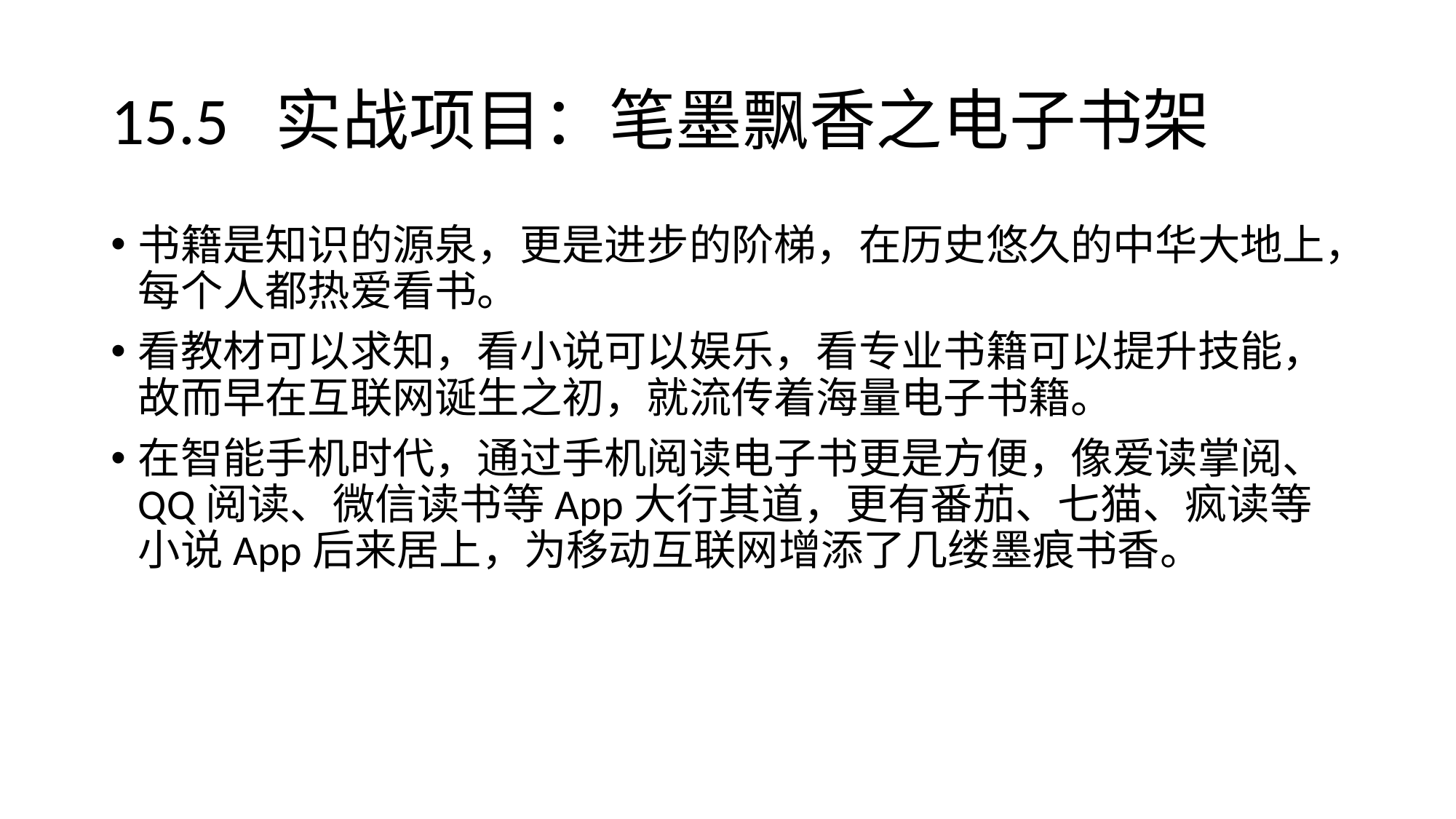

# 15.5  实战项目：笔墨飘香之电子书架
书籍是知识的源泉，更是进步的阶梯，在历史悠久的中华大地上，每个人都热爱看书。
看教材可以求知，看小说可以娱乐，看专业书籍可以提升技能，故而早在互联网诞生之初，就流传着海量电子书籍。
在智能手机时代，通过手机阅读电子书更是方便，像爱读掌阅、QQ阅读、微信读书等App大行其道，更有番茄、七猫、疯读等小说App后来居上，为移动互联网增添了几缕墨痕书香。